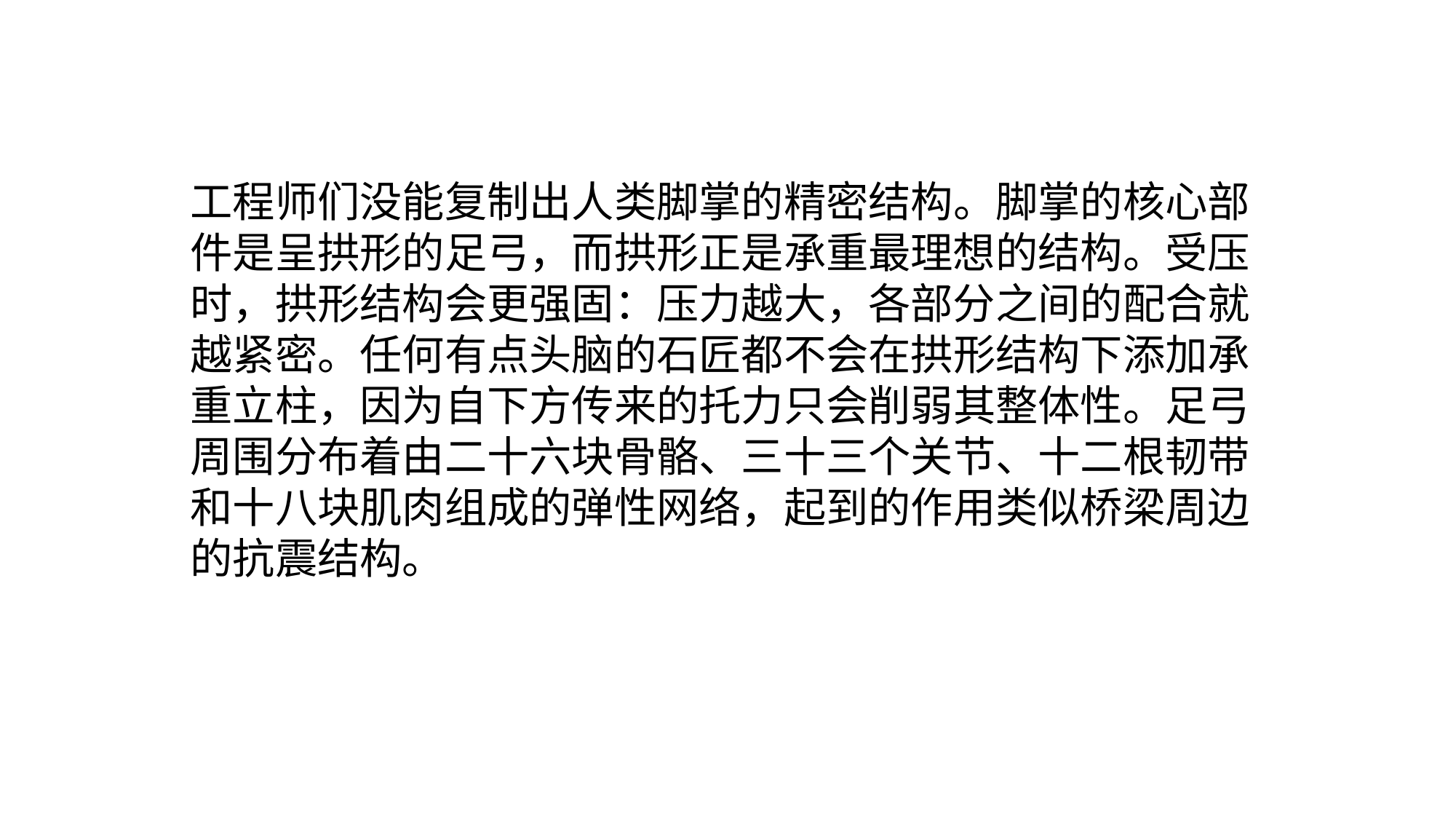

工程师们没能复制出人类脚掌的精密结构。脚掌的核心部件是呈拱形的足弓，而拱形正是承重最理想的结构。受压时，拱形结构会更强固：压力越大，各部分之间的配合就越紧密。任何有点头脑的石匠都不会在拱形结构下添加承重立柱，因为自下方传来的托力只会削弱其整体性。足弓周围分布着由二十六块骨骼、三十三个关节、十二根韧带和十八块肌肉组成的弹性网络，起到的作用类似桥梁周边的抗震结构。